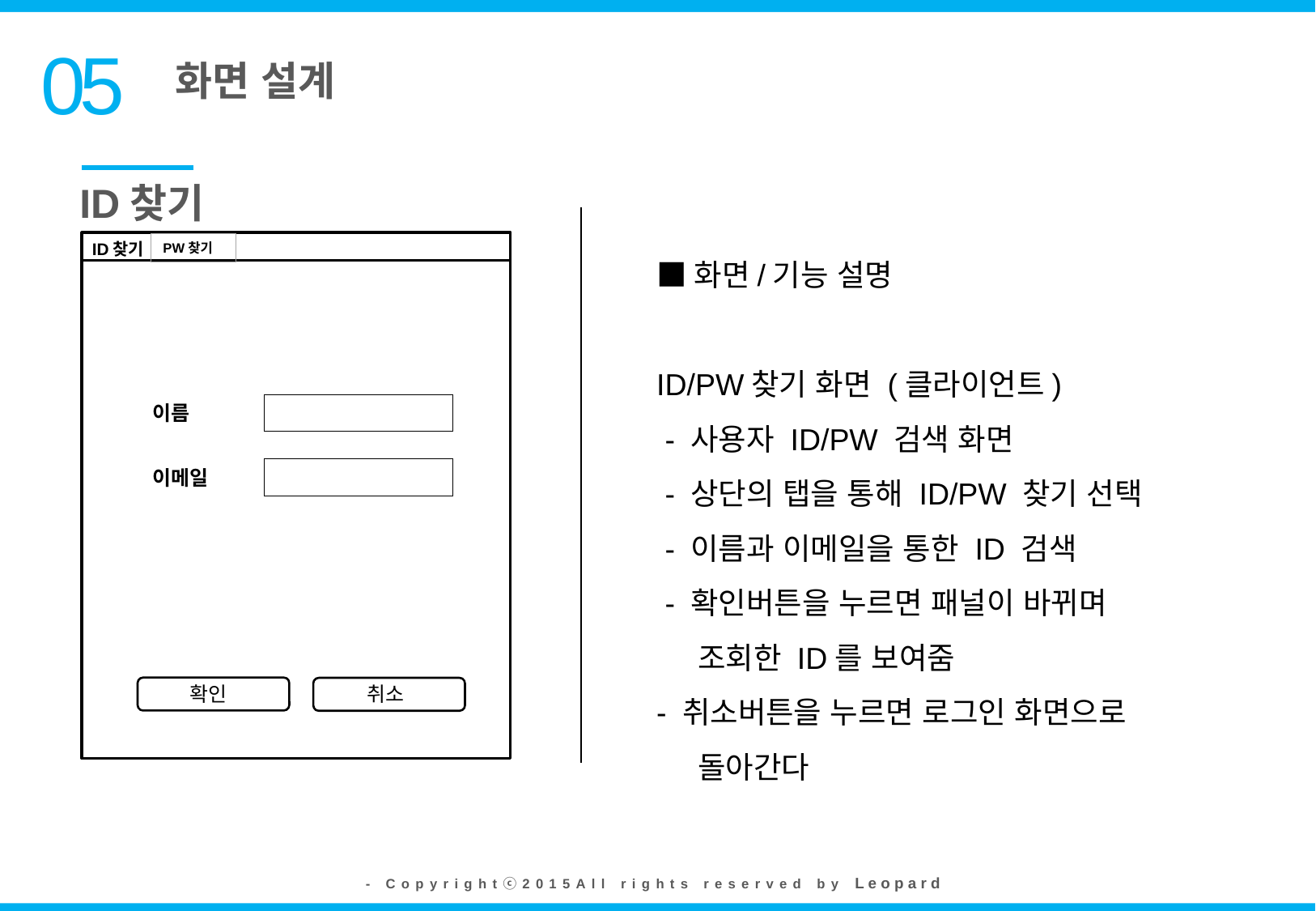

화면 설계
05
ID찾기
■화면/기능 설명

ID/PW찾기 화면 (클라이언트)
 - 사용자 ID/PW 검색 화면
 - 상단의 탭을 통해 ID/PW 찾기 선택
 - 이름과 이메일을 통한 ID 검색
 - 확인버튼을 누르면 패널이 바뀌며
    조회한 ID를 보여줌
- 취소버튼을 누르면 로그인 화면으로
    돌아간다
ID찾기

이름

이메일

확인
취소

PW찾기
- Copyrightⓒ2015All rights reserved by L e o p a r d